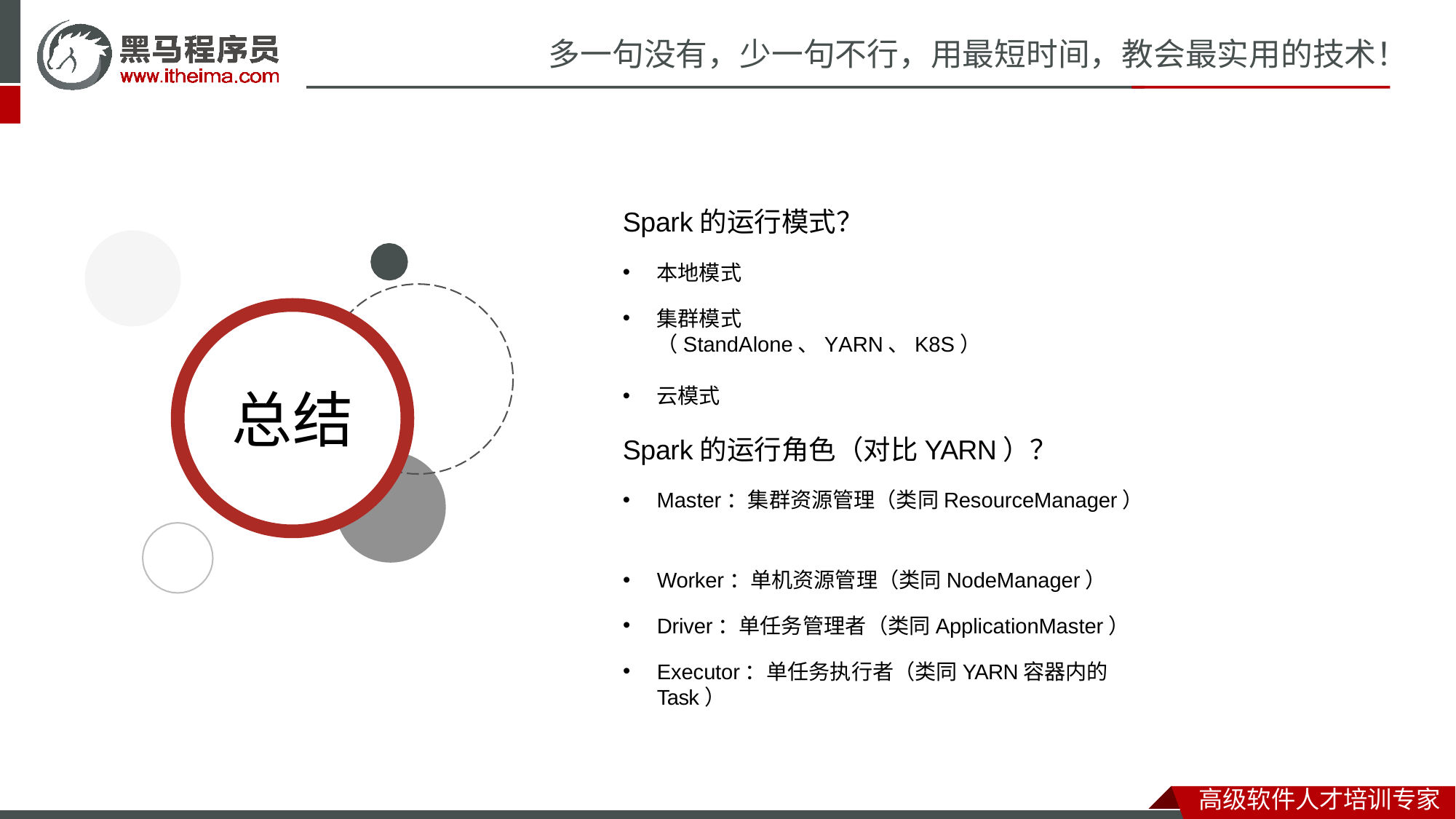

# 多一句没有，少一句不行，用最短时间，教会最实用的技术！

Spark的运行模式？

本地模式

集群模式（StandAlone、YARN、K8S）

总结
云模式

Spark的运行角色（对比YARN）？

Master：集群资源管理（类同ResourceManager）
Worker：单机资源管理（类同NodeManager）

Driver：单任务管理者（类同ApplicationMaster）

Executor：单任务执行者（类同YARN容器内的Task）
高级软件人才培训专家